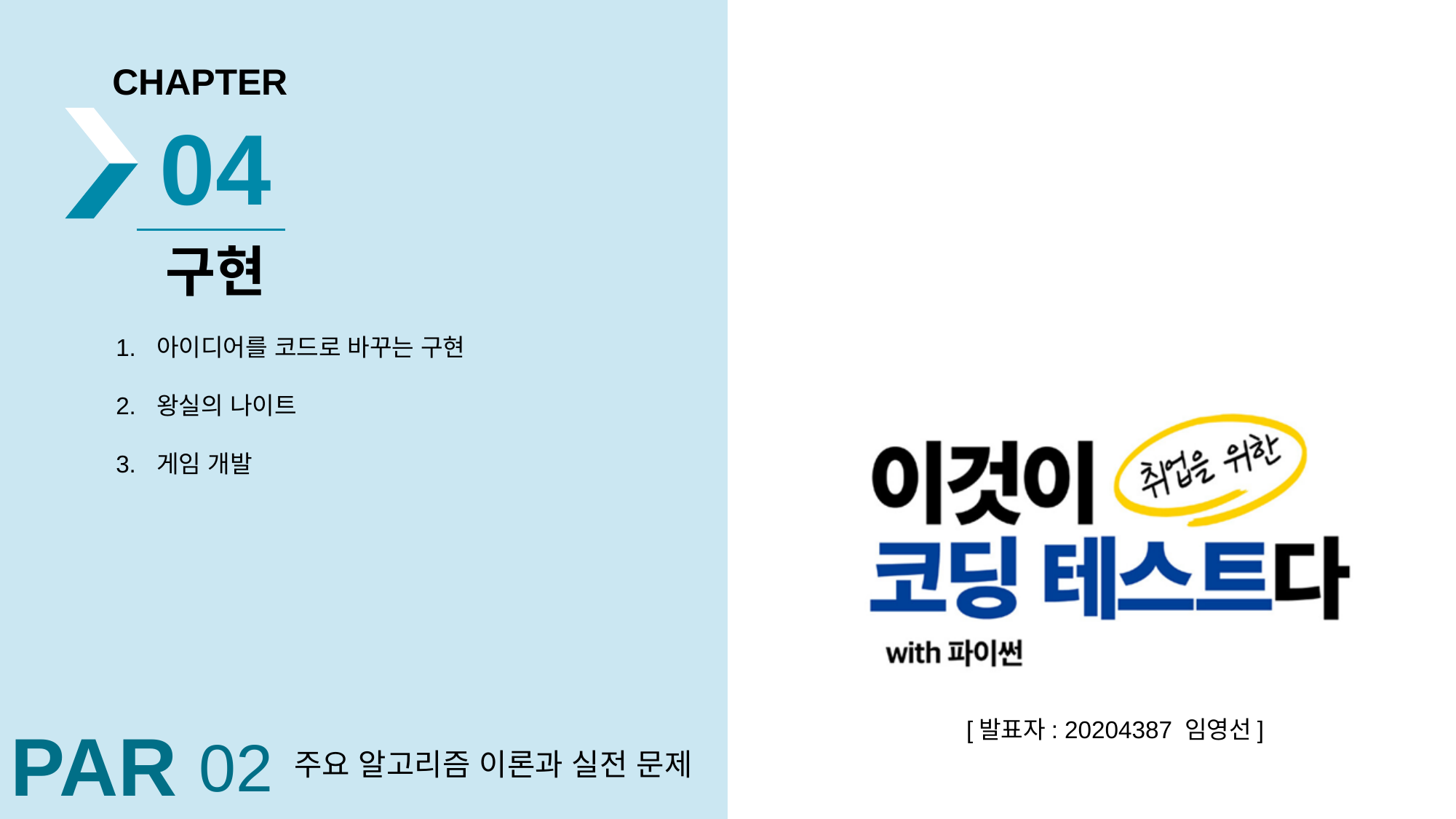

04
구현
아이디어를 코드로 바꾸는 구현
왕실의 나이트
게임 개발
[발표자: 20204387 임영선]
02
주요 알고리즘 이론과 실전 문제